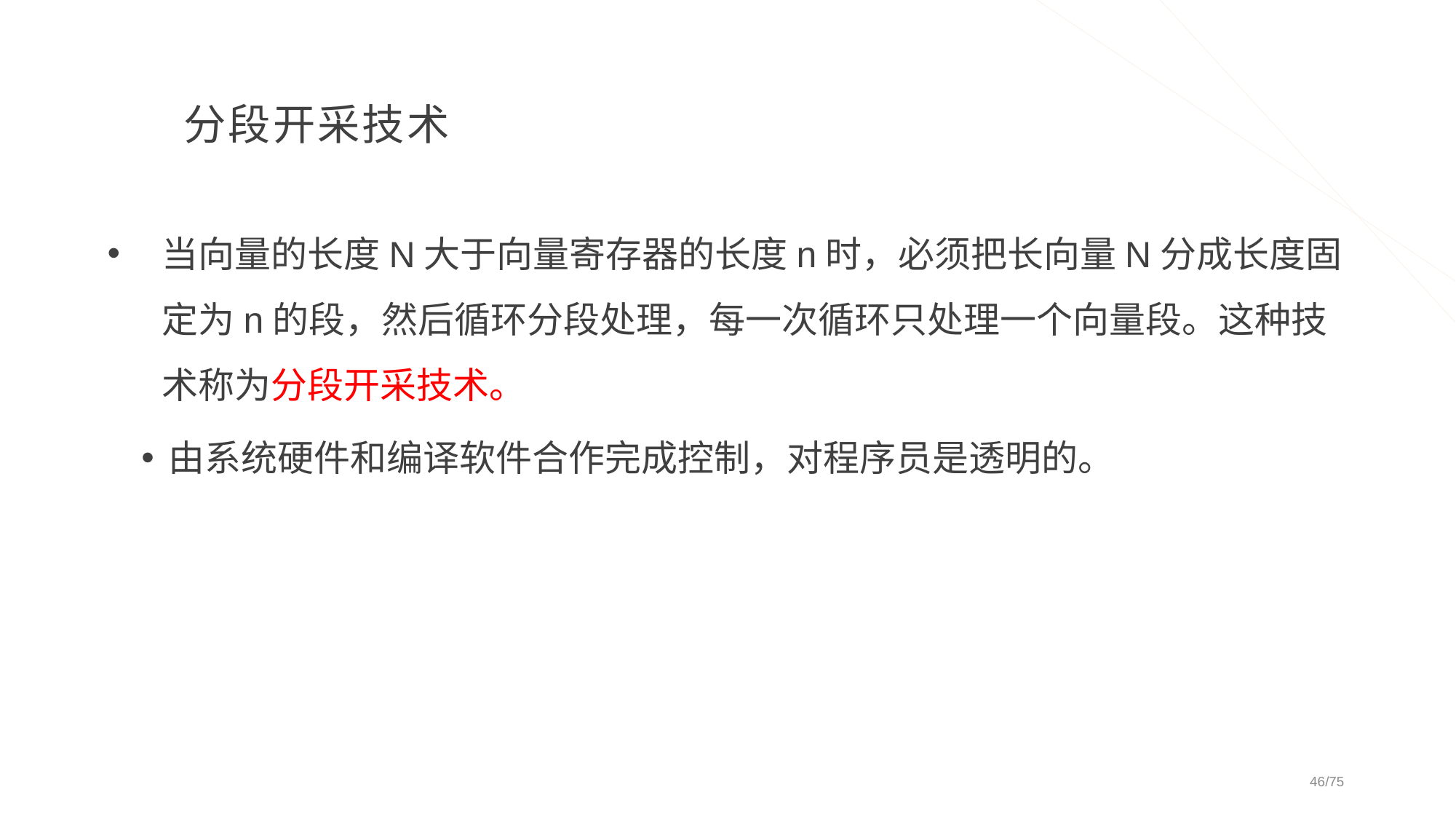

# 分段开采技术
当向量的长度N大于向量寄存器的长度n时，必须把长向量N分成长度固定为n的段，然后循环分段处理，每一次循环只处理一个向量段。这种技术称为分段开采技术。
由系统硬件和编译软件合作完成控制，对程序员是透明的。
46/75